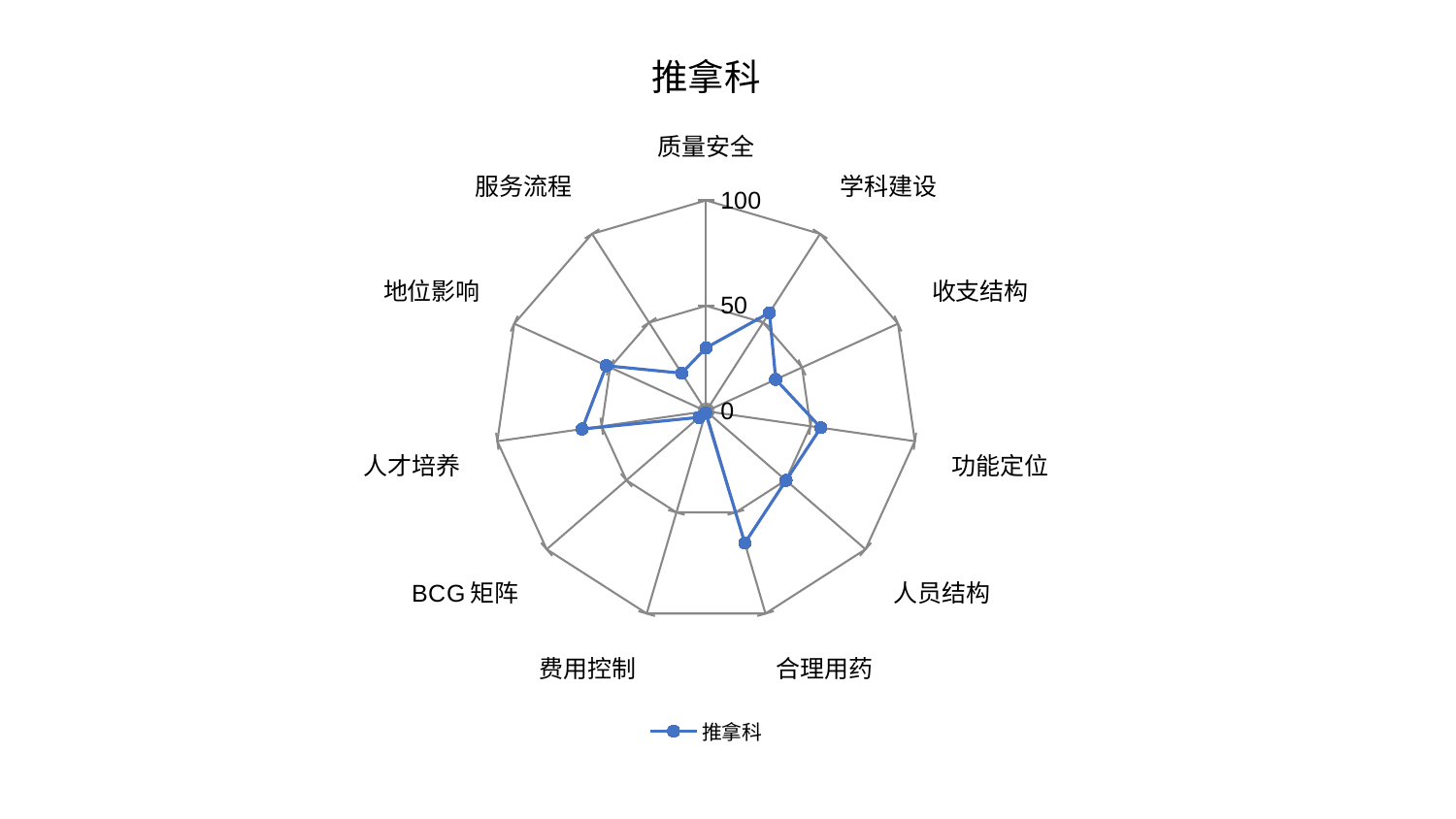

### Chart: 推拿科

| Category | 推拿科 |
|---|---|
| 质量安全 | 30.090849241472217 |
| 学科建设 | 55.544446274985724 |
| 收支结构 | 36.298433557196866 |
| 功能定位 | 54.935149137119154 |
| 人员结构 | 50.15332626271793 |
| 合理用药 | 65.14875223348788 |
| 费用控制 | 0.832277503664639 |
| BCG矩阵 | 4.469244716864535 |
| 人才培养 | 59.3966521846786 |
| 地位影响 | 51.98023697941534 |
| 服务流程 | 21.454247145763155 |
118